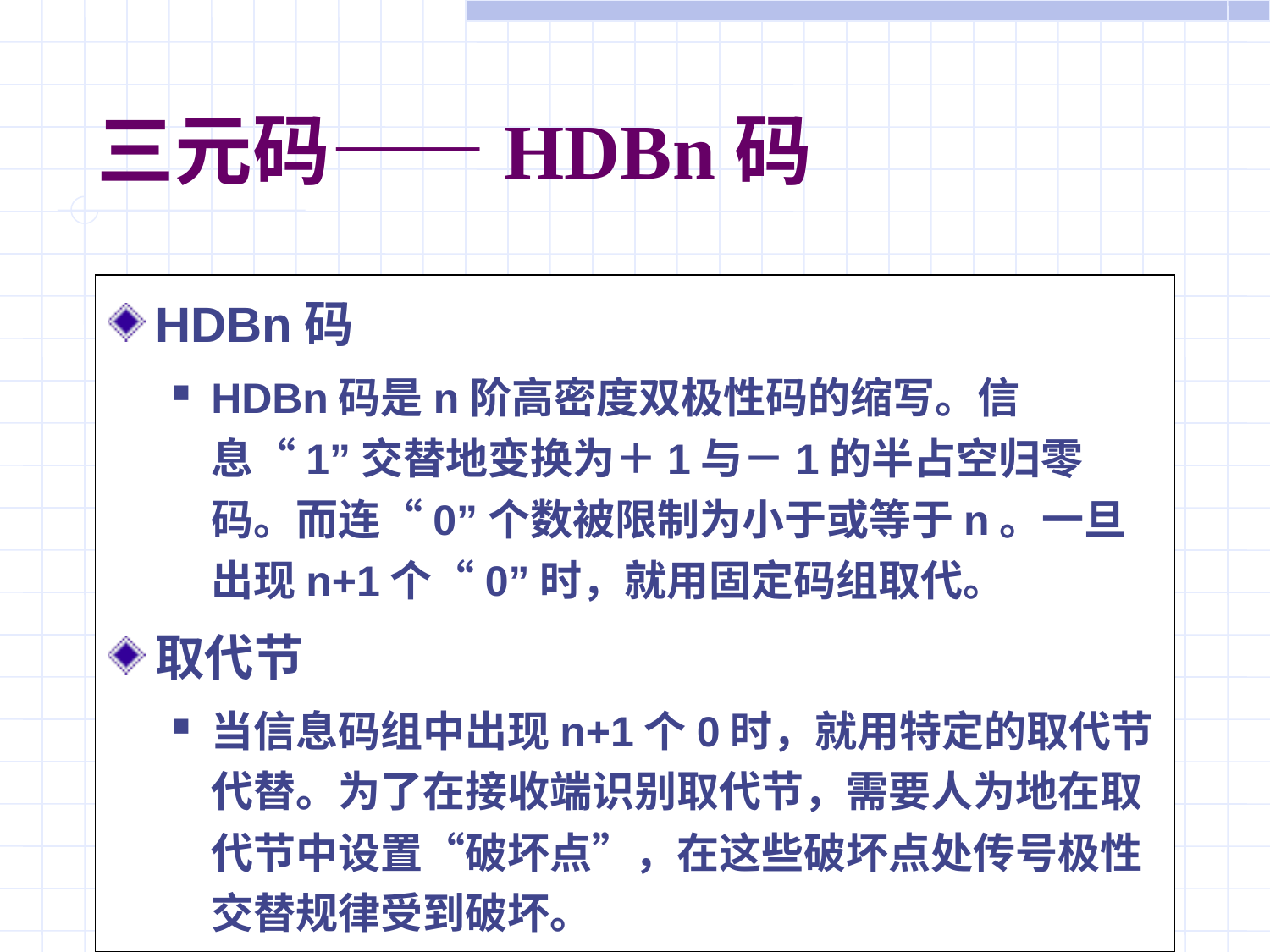

# 三元码——HDBn码
HDBn码
HDBn码是n阶高密度双极性码的缩写。信息“1”交替地变换为＋1与－1的半占空归零码。而连“0”个数被限制为小于或等于n。一旦出现n+1个“0”时，就用固定码组取代。
取代节
当信息码组中出现n+1个0时，就用特定的取代节代替。为了在接收端识别取代节，需要人为地在取代节中设置“破坏点”，在这些破坏点处传号极性交替规律受到破坏。